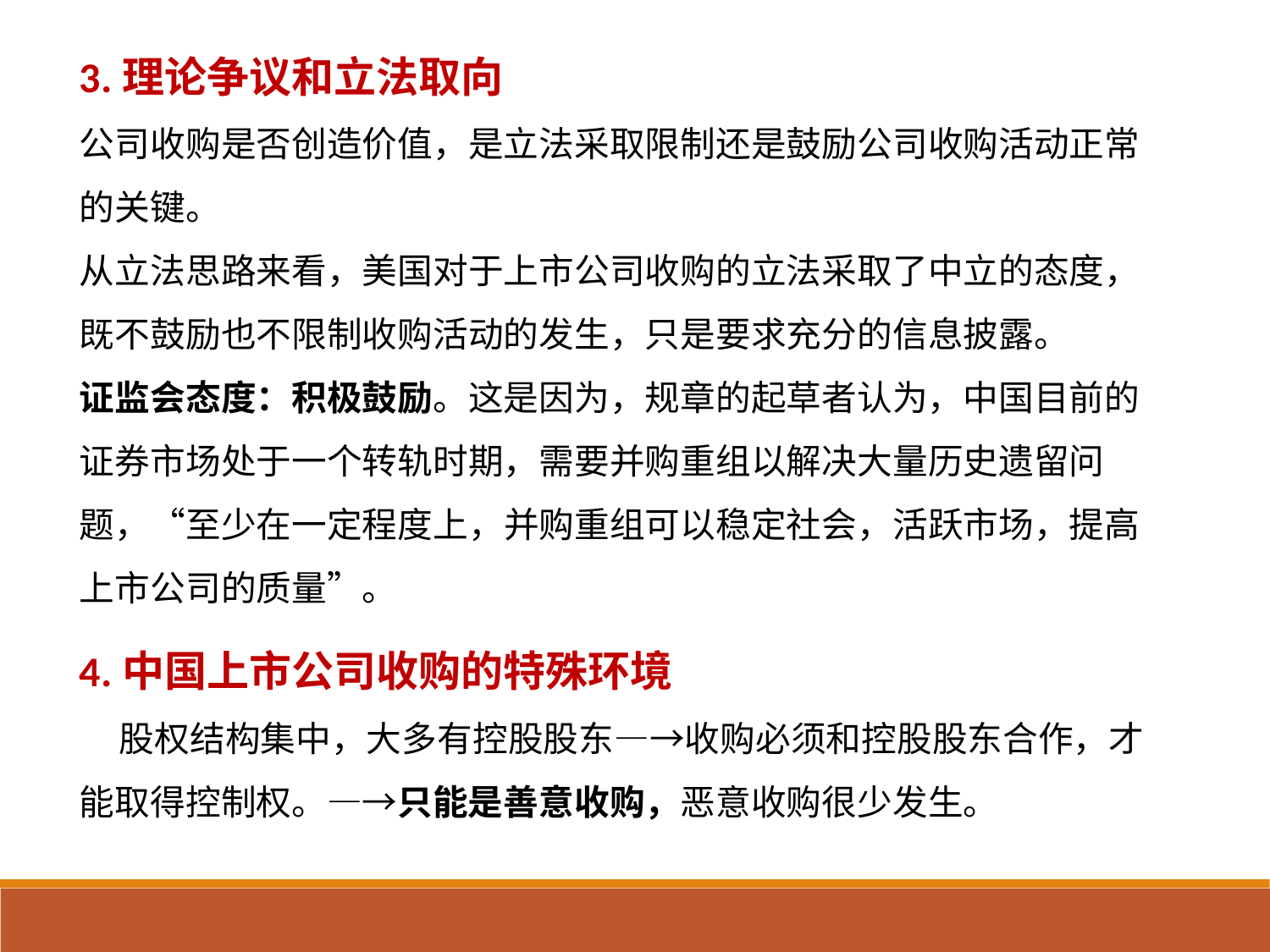

3.理论争议和立法取向
公司收购是否创造价值，是立法采取限制还是鼓励公司收购活动正常的关键。
从立法思路来看，美国对于上市公司收购的立法采取了中立的态度，既不鼓励也不限制收购活动的发生，只是要求充分的信息披露。
证监会态度：积极鼓励。这是因为，规章的起草者认为，中国目前的证券市场处于一个转轨时期，需要并购重组以解决大量历史遗留问题，“至少在一定程度上，并购重组可以稳定社会，活跃市场，提高上市公司的质量”。
4.中国上市公司收购的特殊环境
    股权结构集中，大多有控股股东—→收购必须和控股股东合作，才能取得控制权。—→只能是善意收购，恶意收购很少发生。